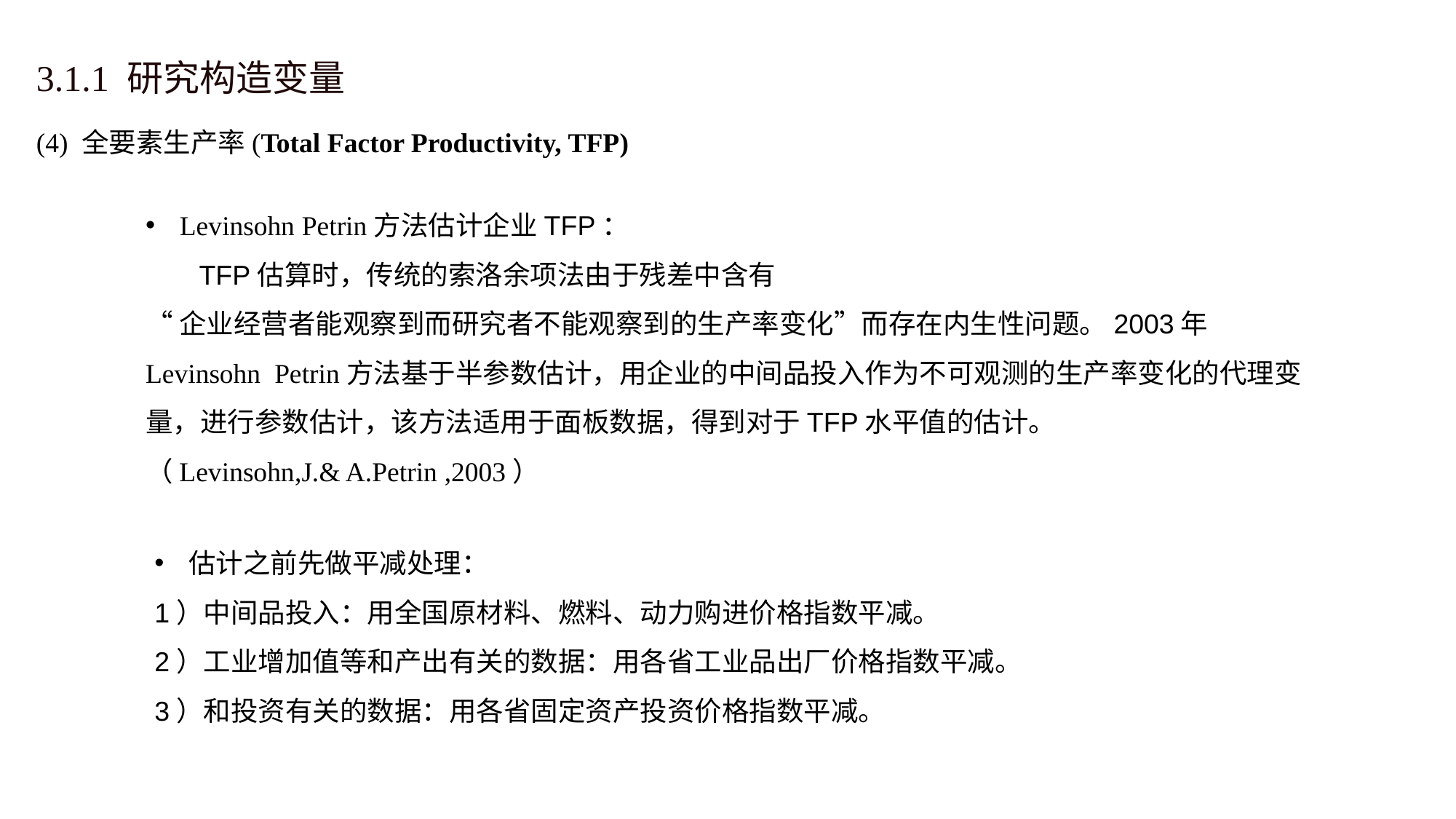

3.1.1 研究构造变量
(4) 全要素生产率(Total Factor Productivity, TFP)
Levinsohn Petrin方法估计企业TFP：
       TFP估算时，传统的索洛余项法由于残差中含有
“企业经营者能观察到而研究者不能观察到的生产率变化”而存在内生性问题。2003年 Levinsohn  Petrin方法基于半参数估计，用企业的中间品投入作为不可观测的生产率变化的代理变量，进行参数估计，该方法适用于面板数据，得到对于TFP水平值的估计。
（Levinsohn,J.& A.Petrin ,2003）

估计之前先做平减处理：
1）中间品投入：用全国原材料、燃料、动力购进价格指数平减。
2）工业增加值等和产出有关的数据：用各省工业品出厂价格指数平减。
3）和投资有关的数据：用各省固定资产投资价格指数平减。